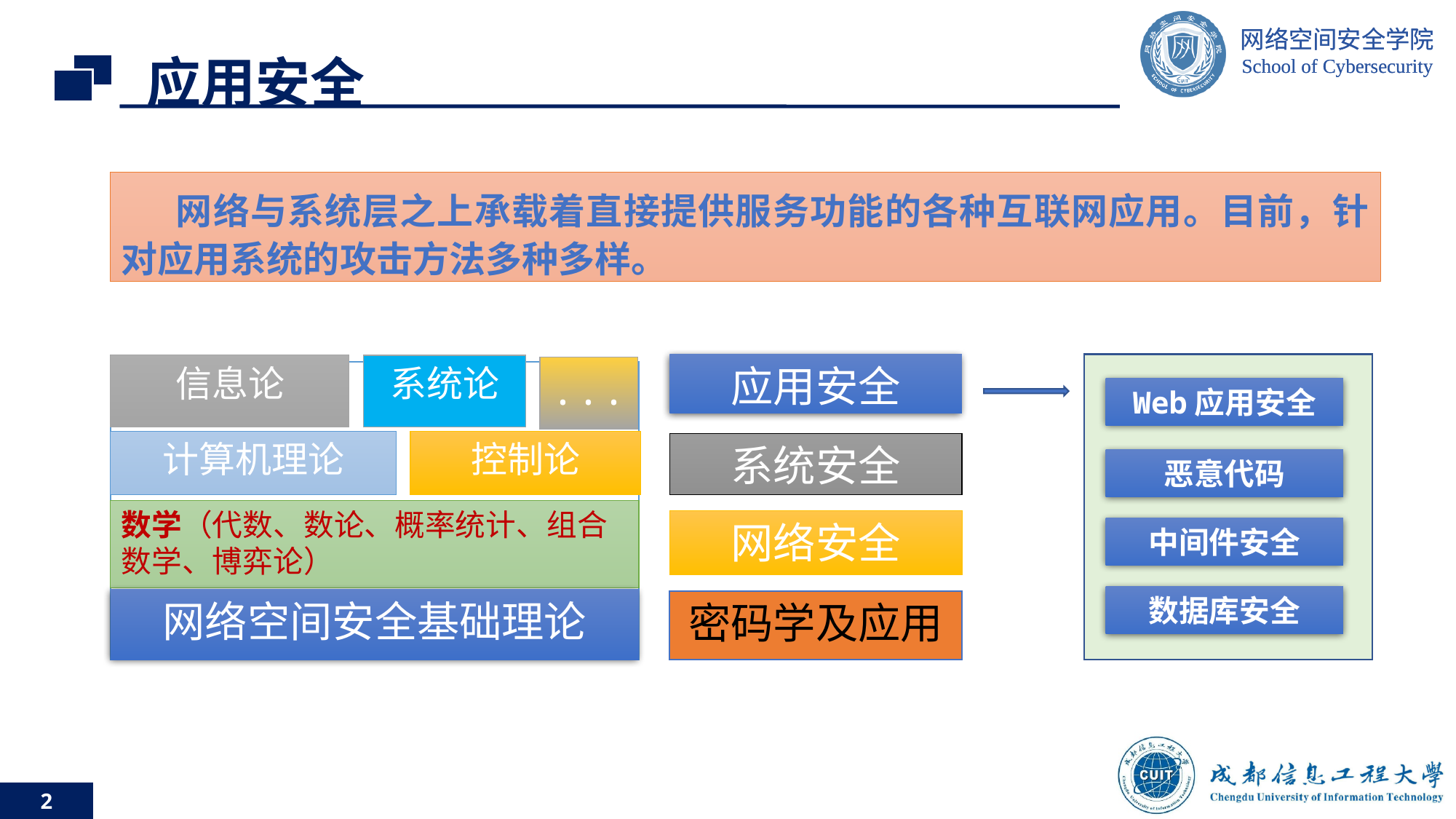

应用安全
网络与系统层之上承载着直接提供服务功能的各种互联网应用。目前，针对应用系统的攻击方法多种多样。
应用安全
信息论
系统论
...

计算机理论
控制论
系统安全
数学（代数、数论、概率统计、组合数学、博弈论）
网络安全
网络空间安全基础理论
密码学及应用

Web应用安全

恶意代码
中间件安全
数据库安全
2